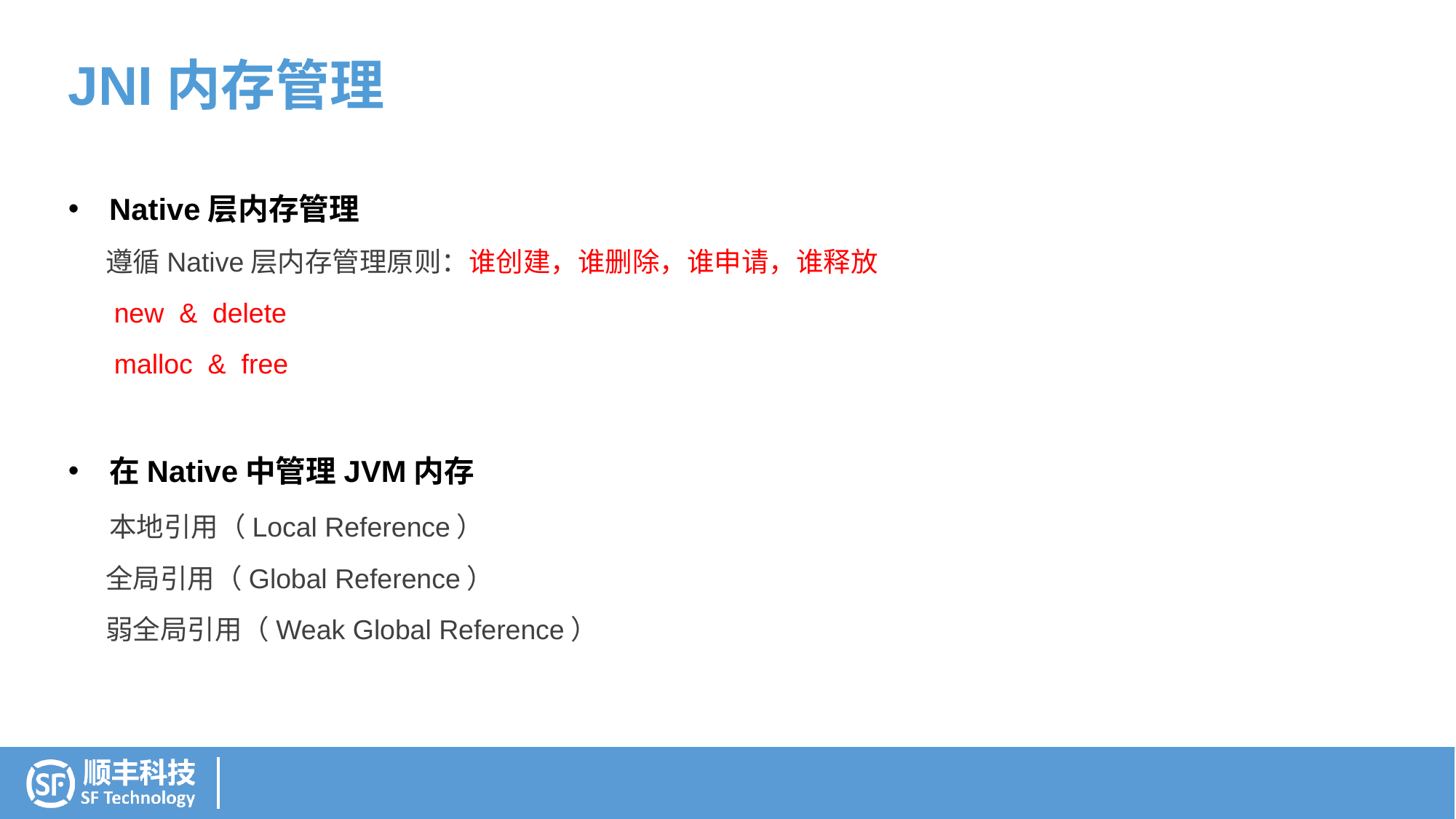

JNI内存管理
Native层内存管理
     遵循Native层内存管理原则：谁创建，谁删除，谁申请，谁释放
      new  &  delete
      malloc  &  free

在Native中管理JVM内存
     本地引用（Local Reference）
     全局引用（Global Reference）
     弱全局引用（Weak Global Reference）